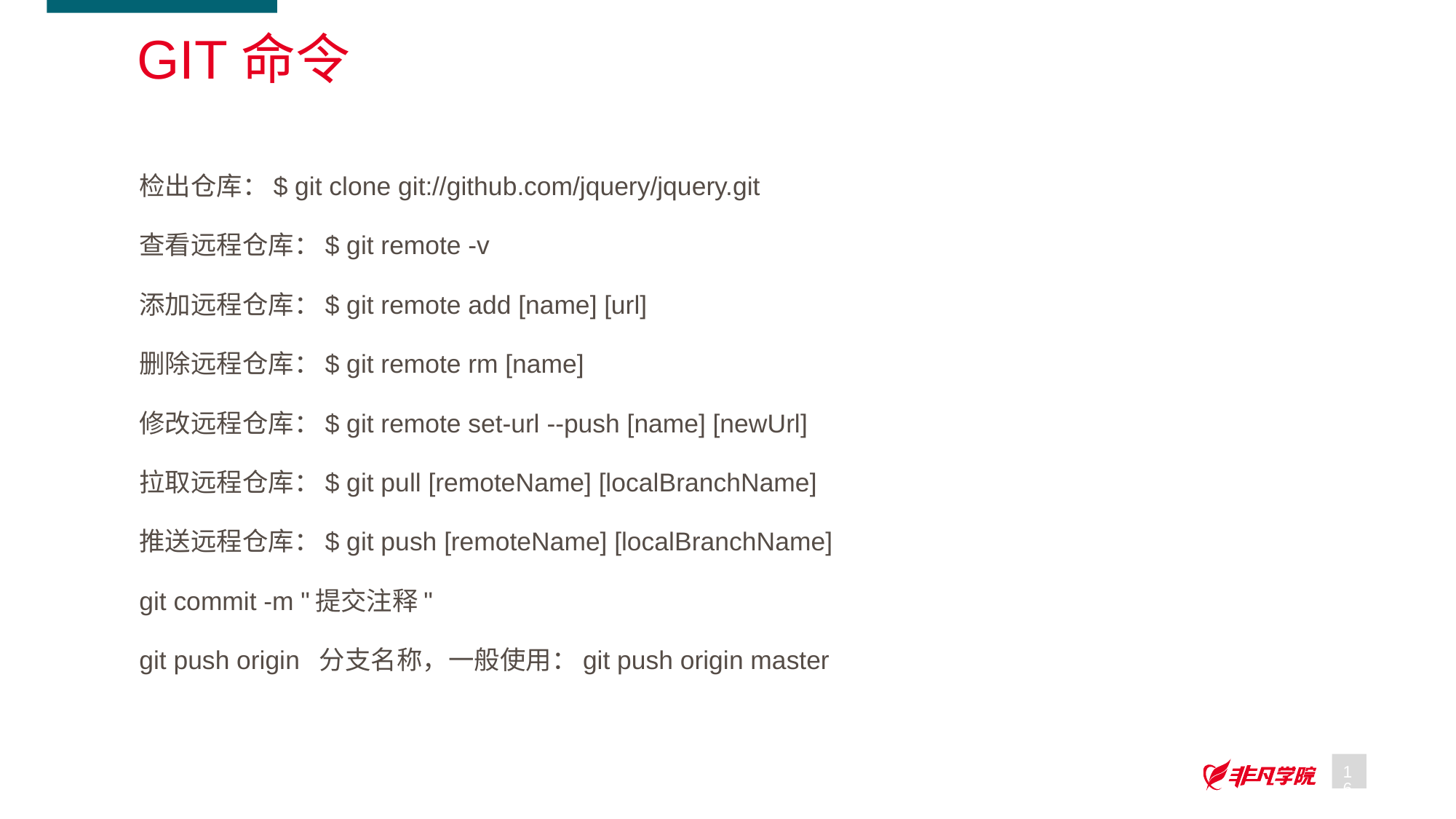

# Git命令
检出仓库：$ git clone git://github.com/jquery/jquery.git
查看远程仓库：$ git remote -v
添加远程仓库：$ git remote add [name] [url]
删除远程仓库：$ git remote rm [name]
修改远程仓库：$ git remote set-url --push [name] [newUrl]
拉取远程仓库：$ git pull [remoteName] [localBranchName]
推送远程仓库：$ git push [remoteName] [localBranchName]
git commit -m "提交注释"
git push origin  分支名称，一般使用：git push origin master

16